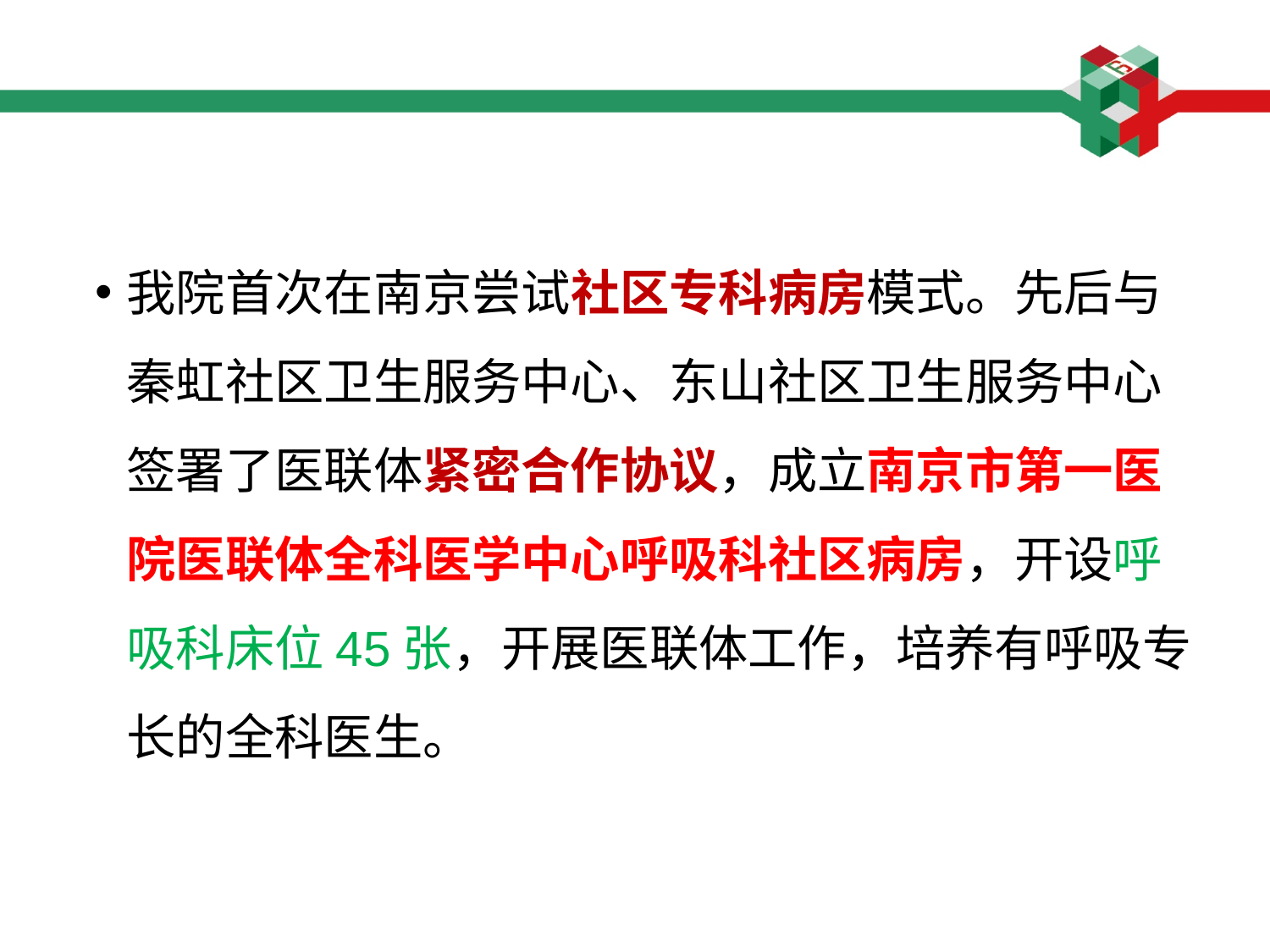

我院首次在南京尝试社区专科病房模式。先后与秦虹社区卫生服务中心、东山社区卫生服务中心签署了医联体紧密合作协议，成立南京市第一医院医联体全科医学中心呼吸科社区病房，开设呼吸科床位45张，开展医联体工作，培养有呼吸专长的全科医生。